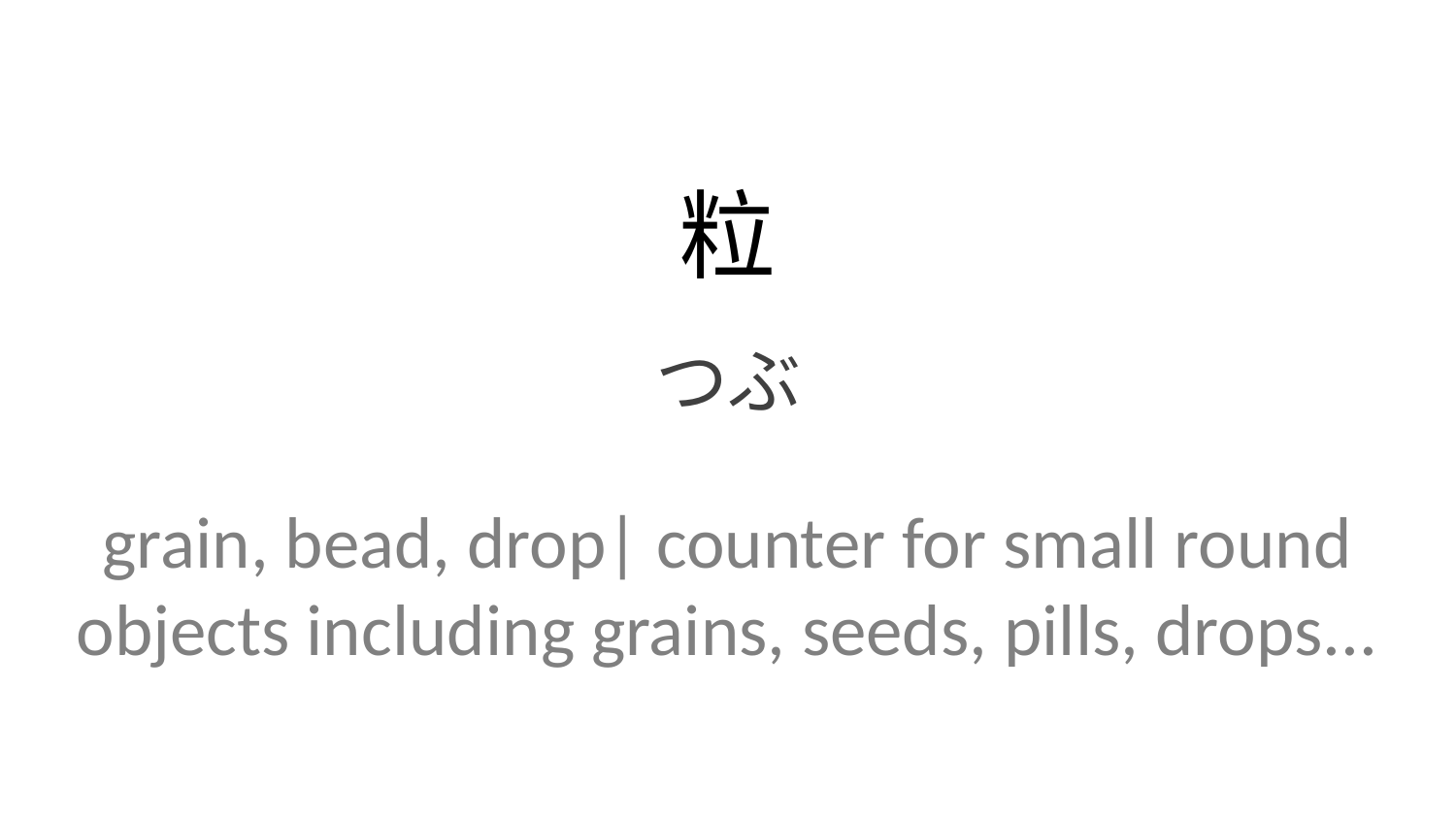

粒

つぶ
grain, bead, drop| counter for small round objects including grains, seeds, pills, drops...